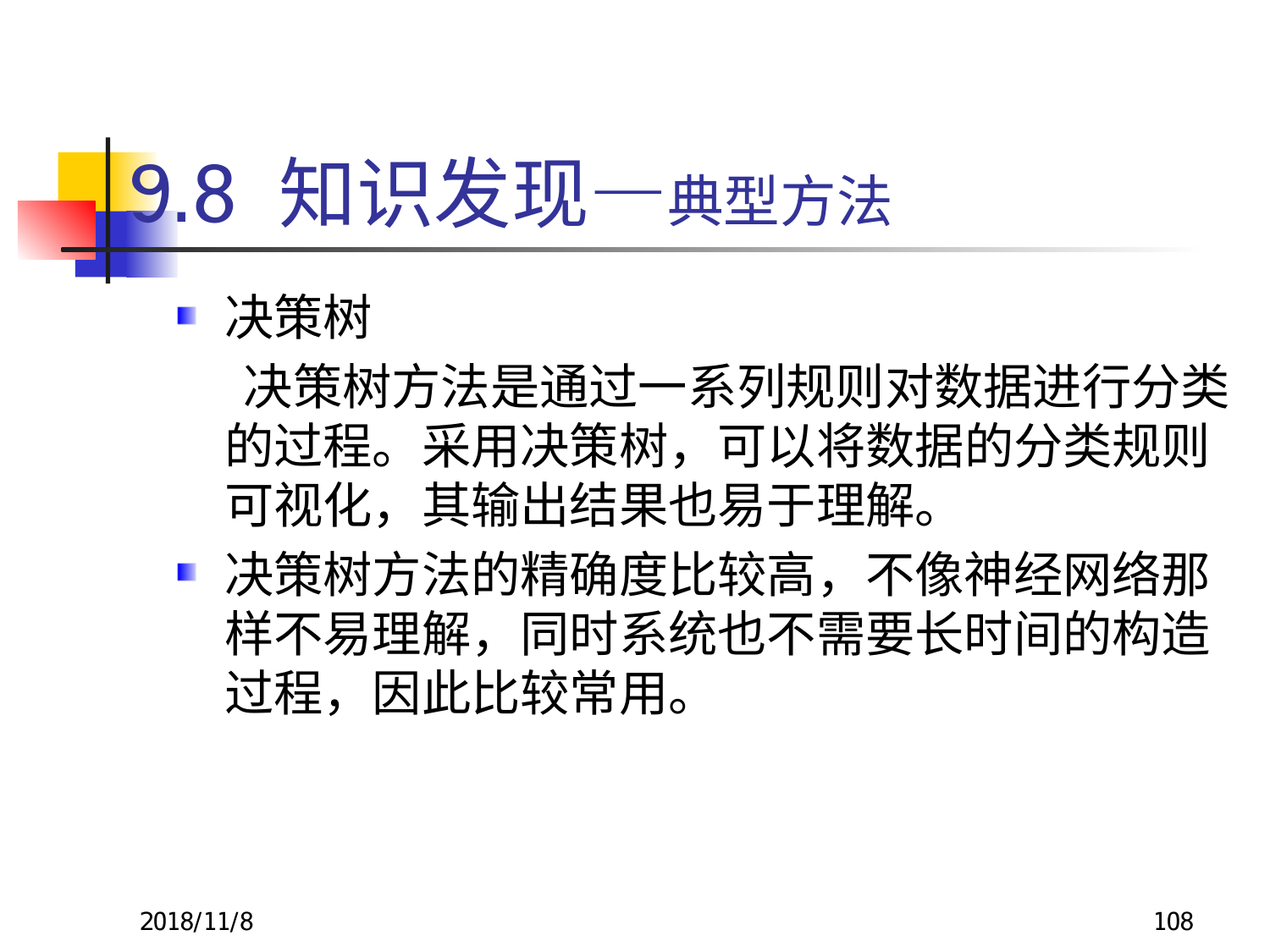

# 9.8 知识发现—典型方法
决策树
     决策树方法是通过一系列规则对数据进行分类的过程。采用决策树，可以将数据的分类规则可视化，其输出结果也易于理解。
决策树方法的精确度比较高，不像神经网络那样不易理解，同时系统也不需要长时间的构造过程，因此比较常用。
2018/11/8
108